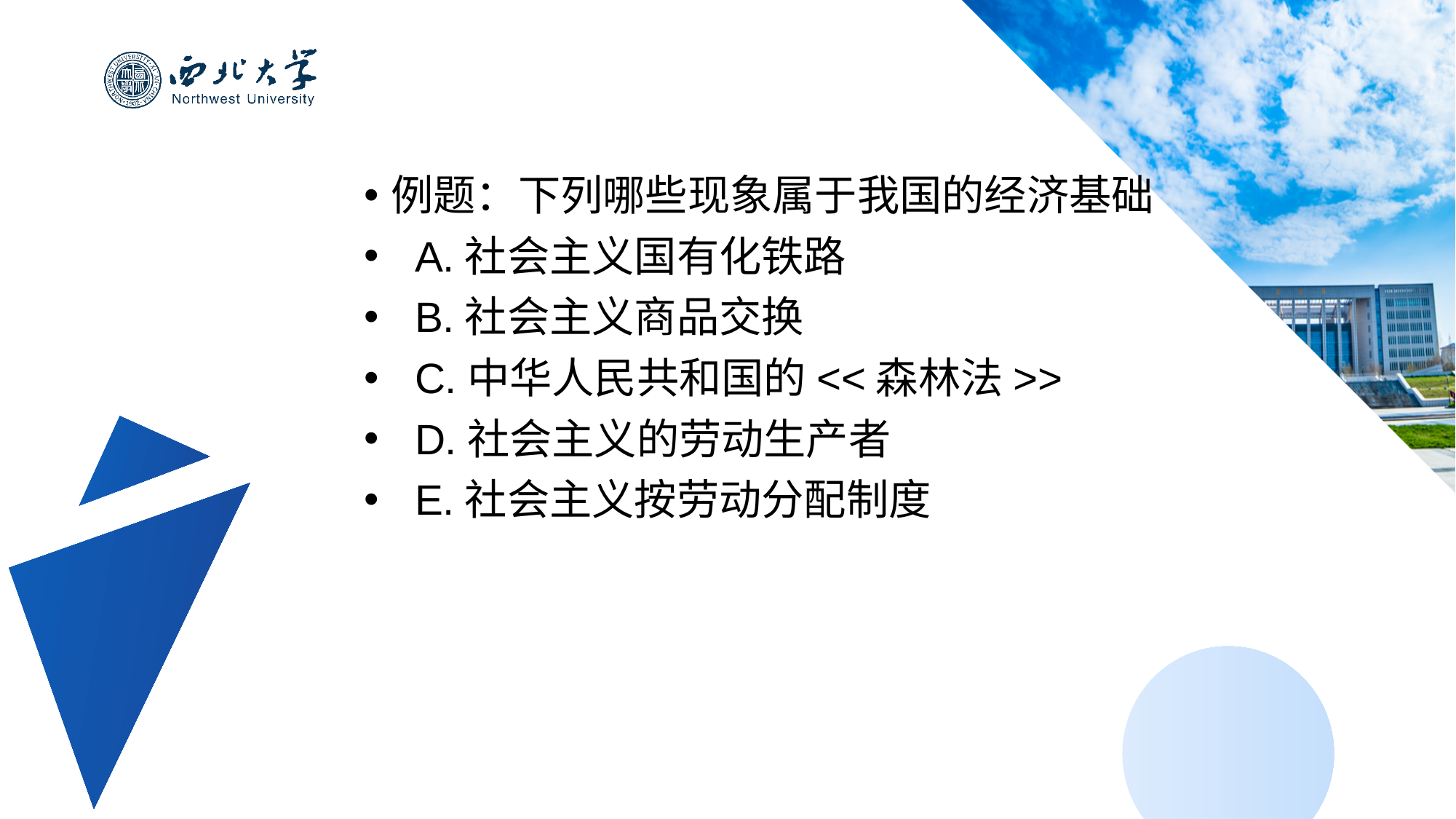

例题：下列哪些现象属于我国的经济基础
  A.社会主义国有化铁路
  B.社会主义商品交换
  C.中华人民共和国的<<森林法>>
  D.社会主义的劳动生产者
  E.社会主义按劳动分配制度